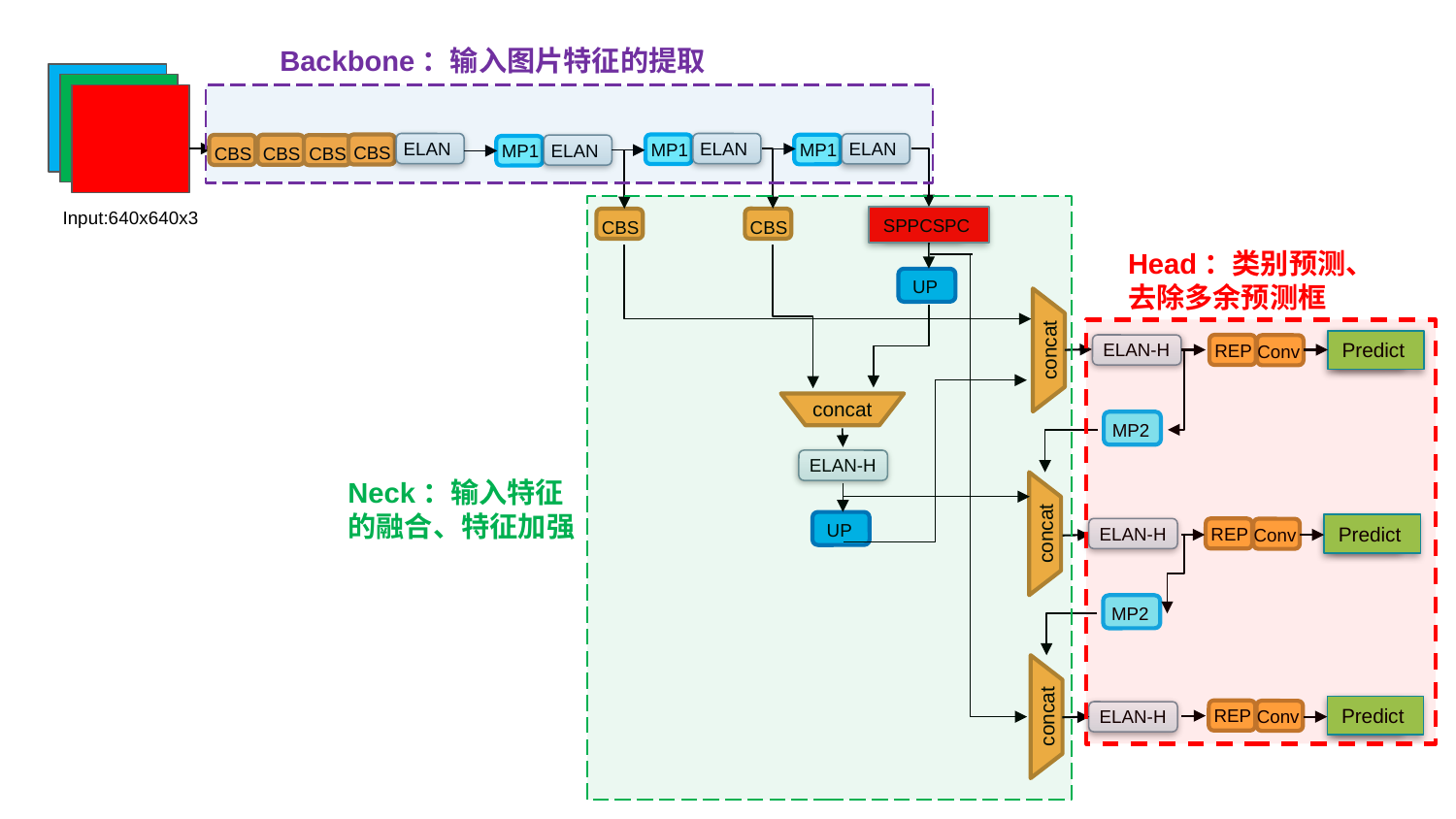

Backbone：输入图片特征的提取

ELAN

CBS

CBS

CBS

CBS

ELAN

MP1

ELAN

MP1

ELAN

MP1

Input:640x640x3
SPPCSPC

CBS

CBS

Head：类别预测、
去除多余预测框

UP

concat

Predict

ELAN-H

REP

Conv

concat

MP2

ELAN-H

Neck：输入特征
的融合、特征加强

UP
concat

Predict

ELAN-H

REP

Conv

MP2

Predict

concat

REP

ELAN-H

Conv